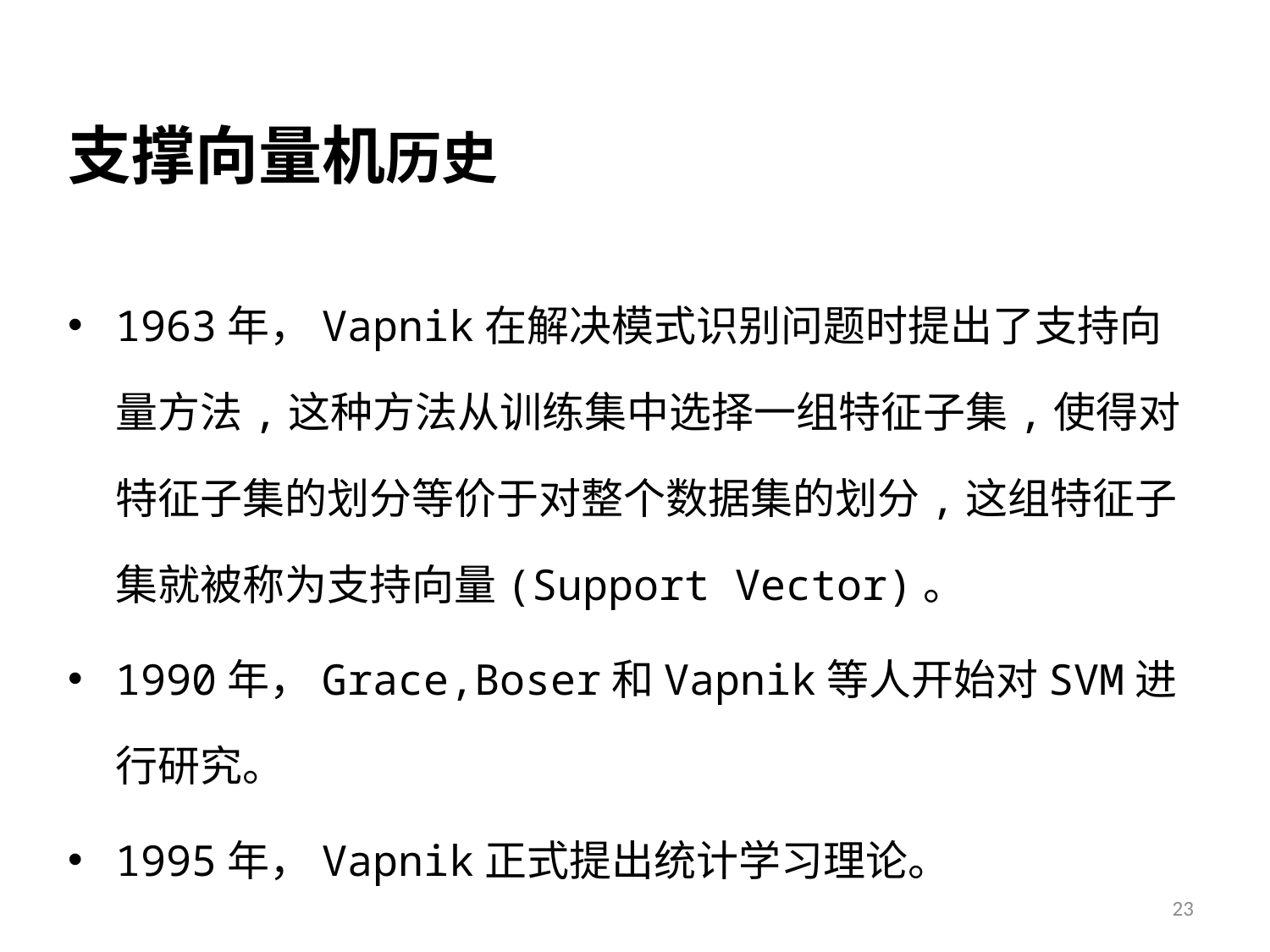

支撑向量机历史

1963年，Vapnik在解决模式识别问题时提出了支持向量方法,这种方法从训练集中选择一组特征子集,使得对特征子集的划分等价于对整个数据集的划分,这组特征子集就被称为支持向量(Support Vector)。
1990年，Grace,Boser和Vapnik等人开始对SVM进行研究。
1995年，Vapnik正式提出统计学习理论。
23